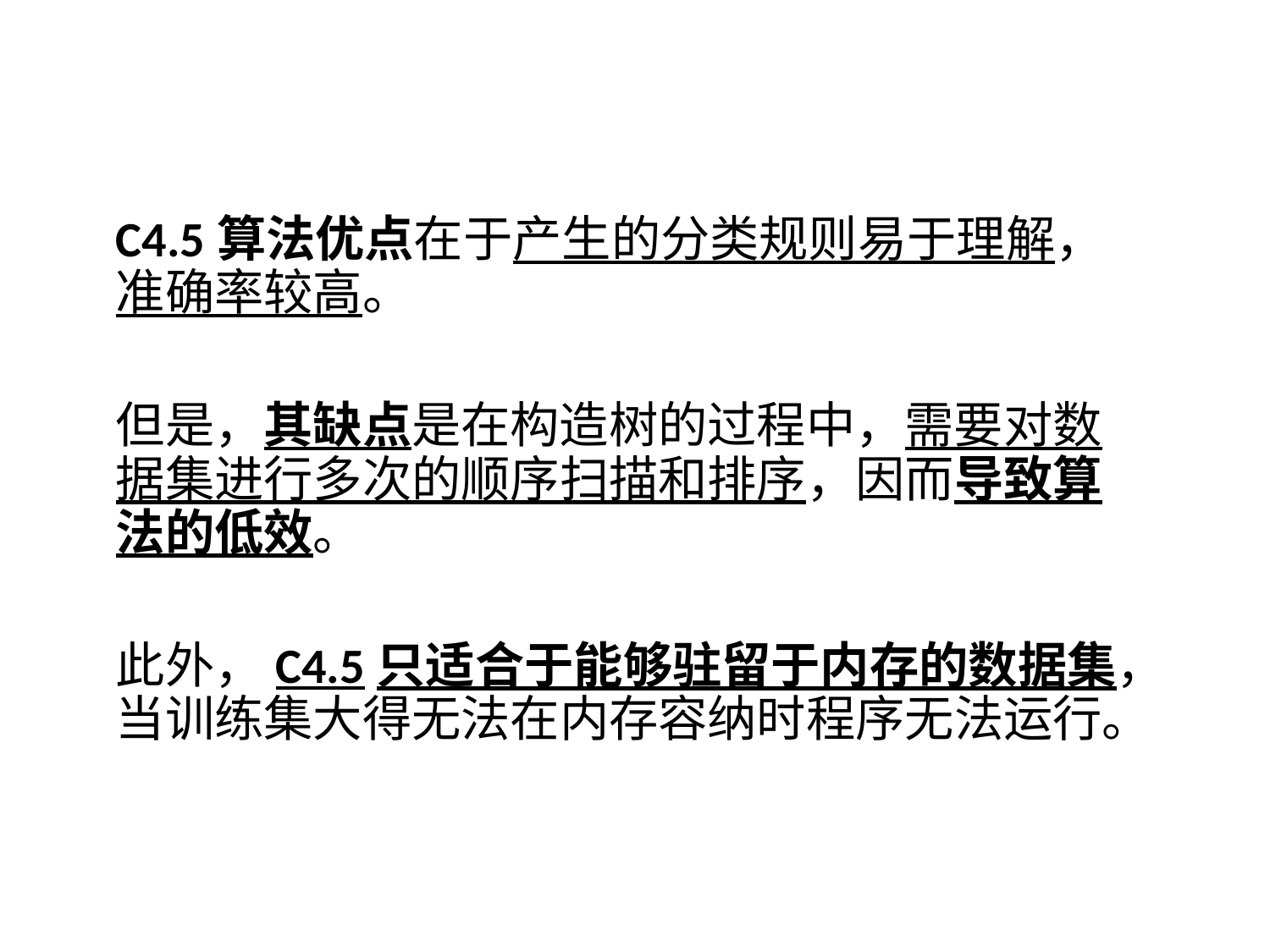

4.5典型算法

C4.5算法优点在于产生的分类规则易于理解，准确率较高。

但是，其缺点是在构造树的过程中，需要对数据集进行多次的顺序扫描和排序，因而导致算法的低效。

此外，C4.5只适合于能够驻留于内存的数据集，当训练集大得无法在内存容纳时程序无法运行。